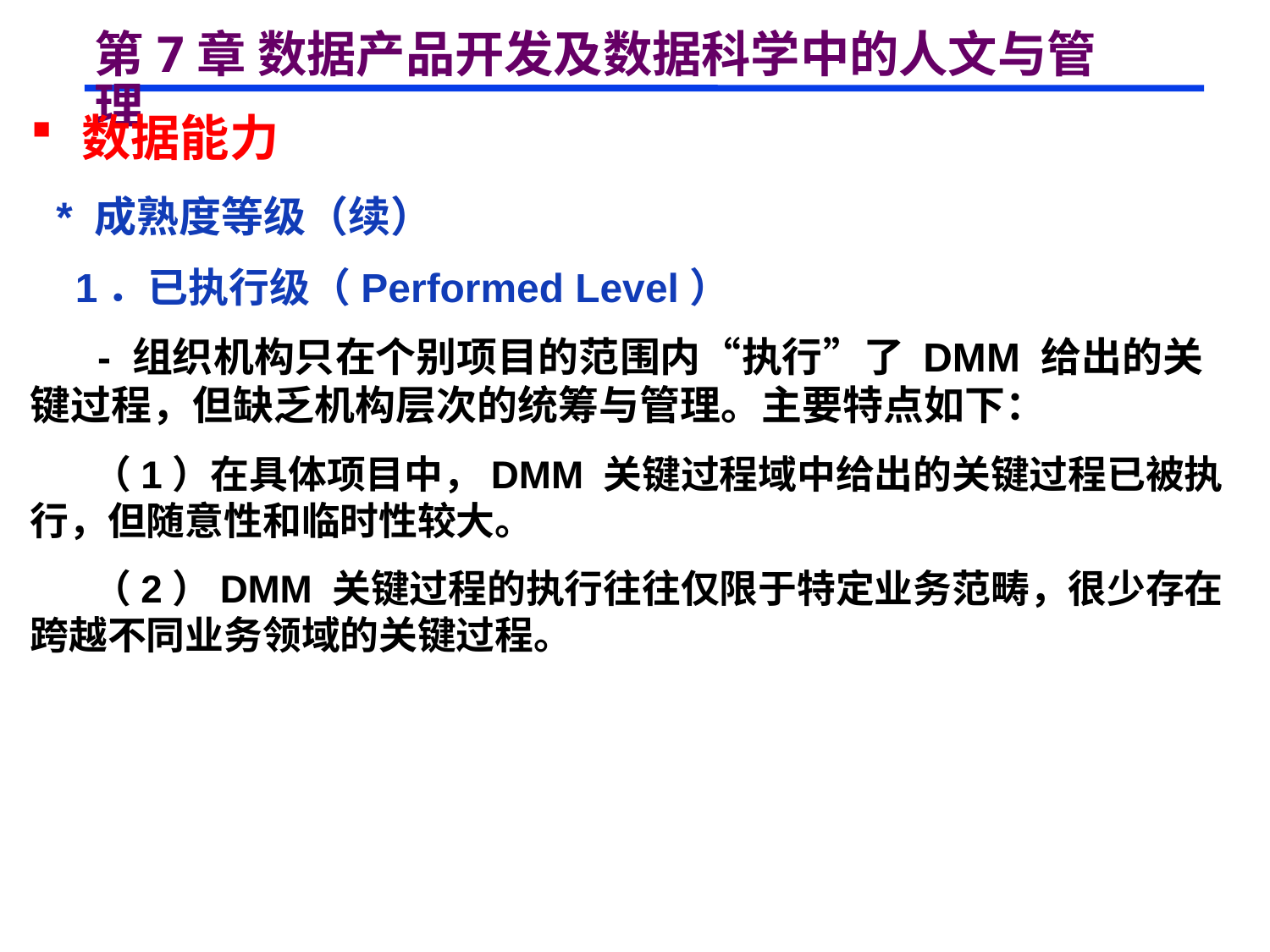

# 第7章 数据产品开发及数据科学中的人文与管理
 数据能力
  * 成熟度等级（续）
    1．已执行级（Performed Level）
      - 组织机构只在个别项目的范围内“执行”了 DMM 给出的关键过程，但缺乏机构层次的统筹与管理。主要特点如下：
      （1）在具体项目中，DMM 关键过程域中给出的关键过程已被执行，但随意性和临时性较大。
      （2）DMM 关键过程的执行往往仅限于特定业务范畴，很少存在跨越不同业务领域的关键过程。